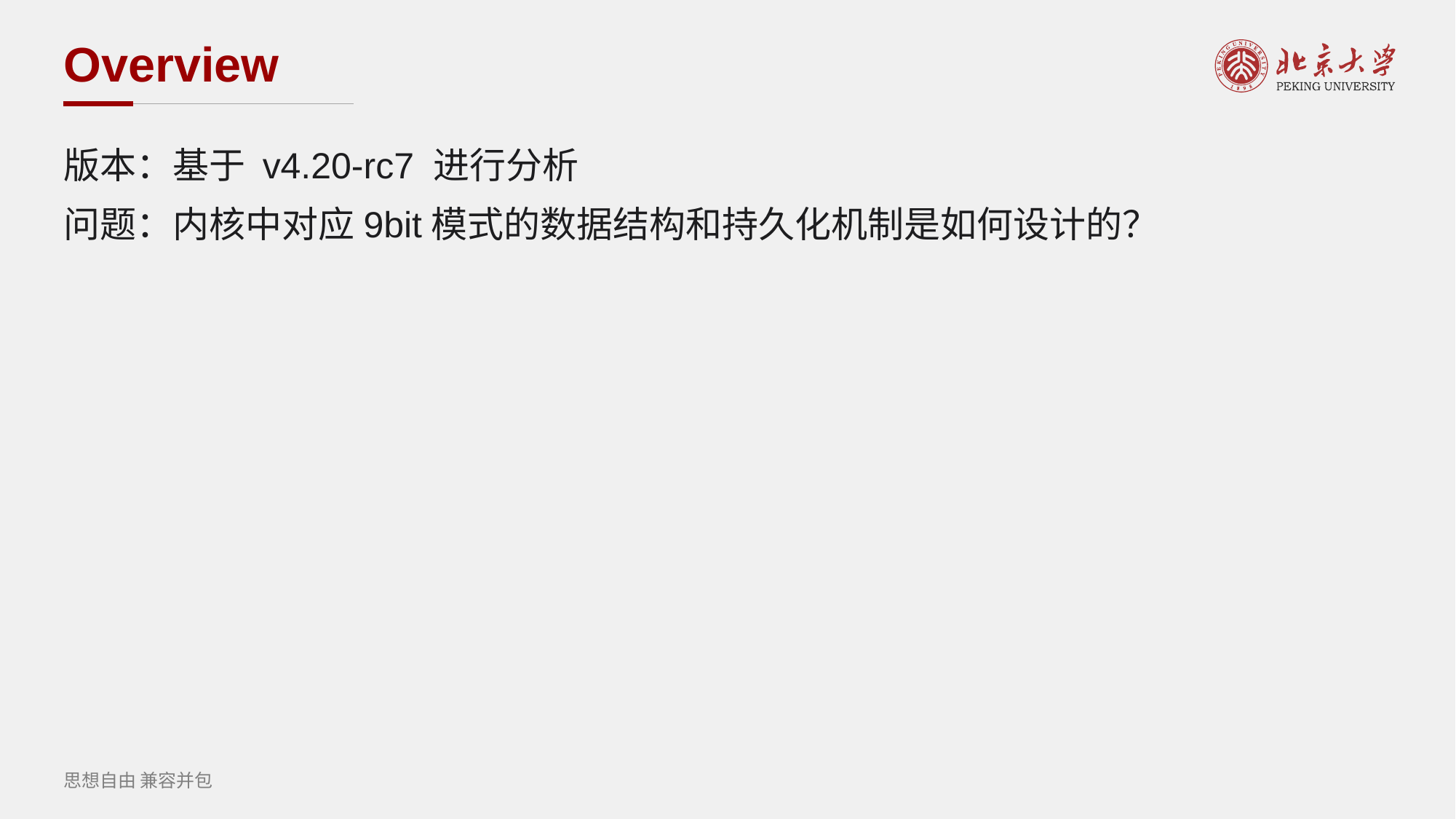

# Overview
版本：基于 v4.20-rc7 进行分析
问题：内核中对应9bit模式的数据结构和持久化机制是如何设计的？